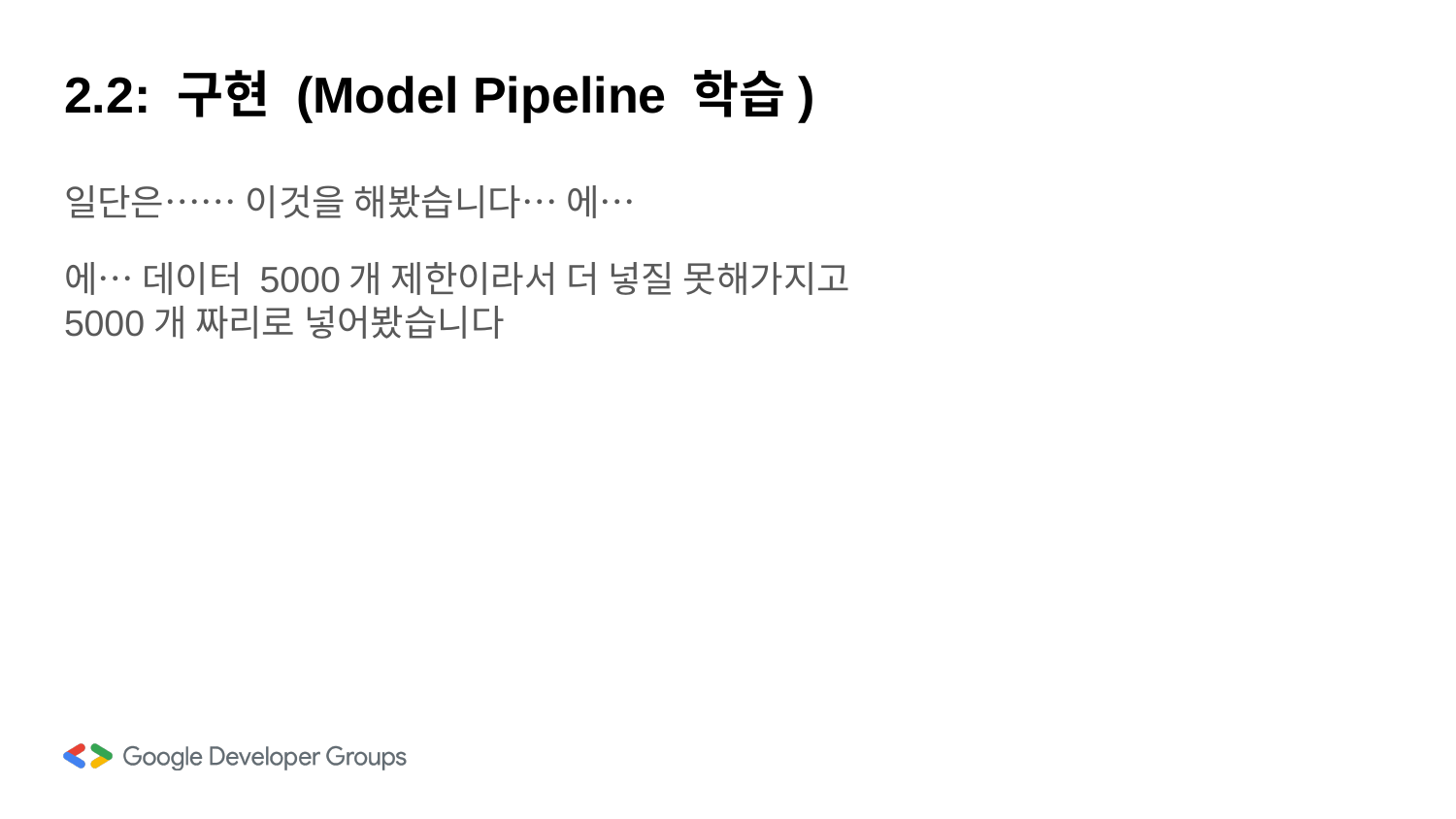

# 2.2: 구현 (Model Pipeline 학습)
일단은…… 이것을 해봤습니다… 에…

에… 데이터 5000개 제한이라서 더 넣질 못해가지고
5000개 짜리로 넣어봤습니다